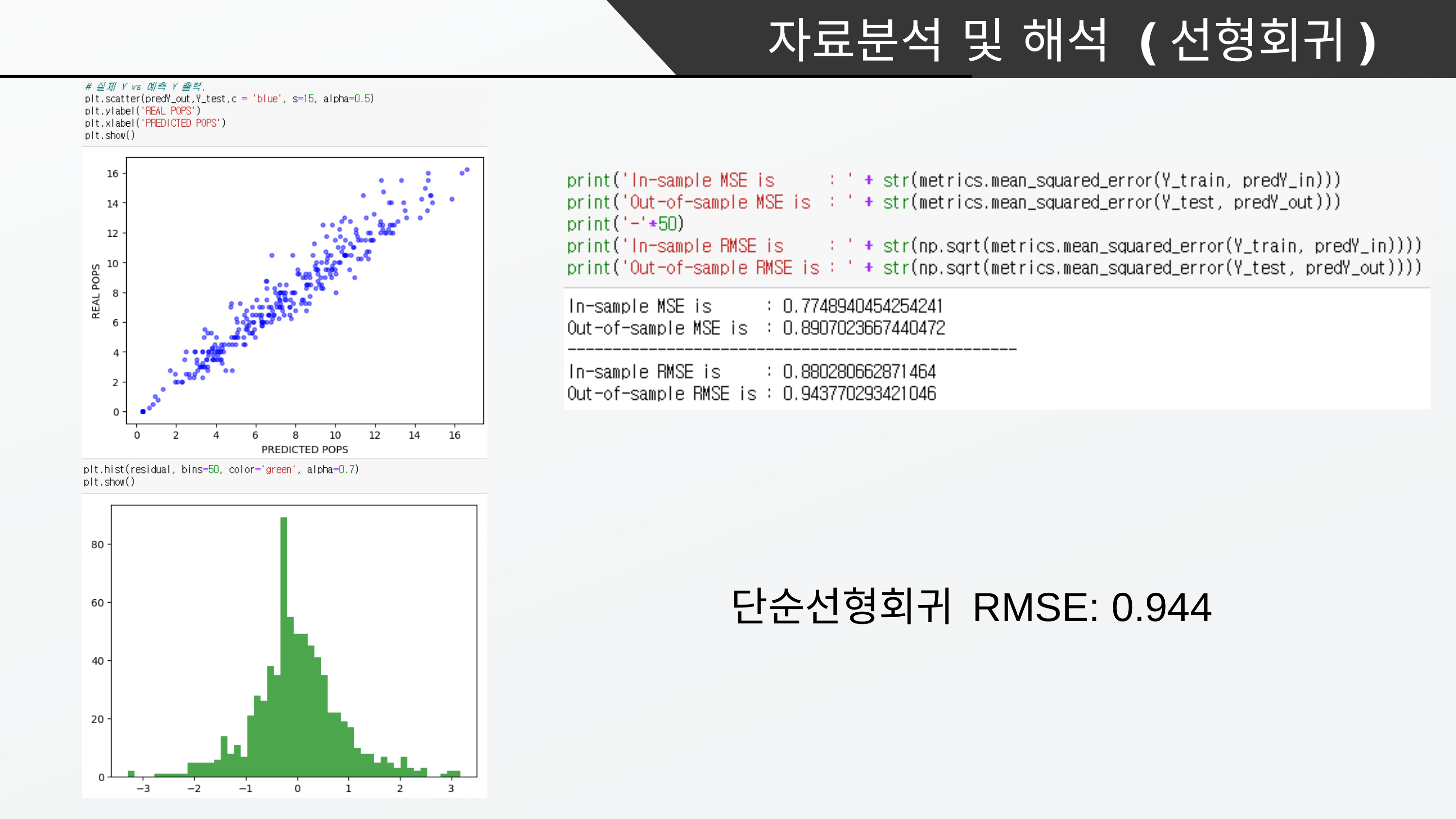

자료분석 및 해석 (선형회귀)

단순선형회귀 RMSE: 0.944